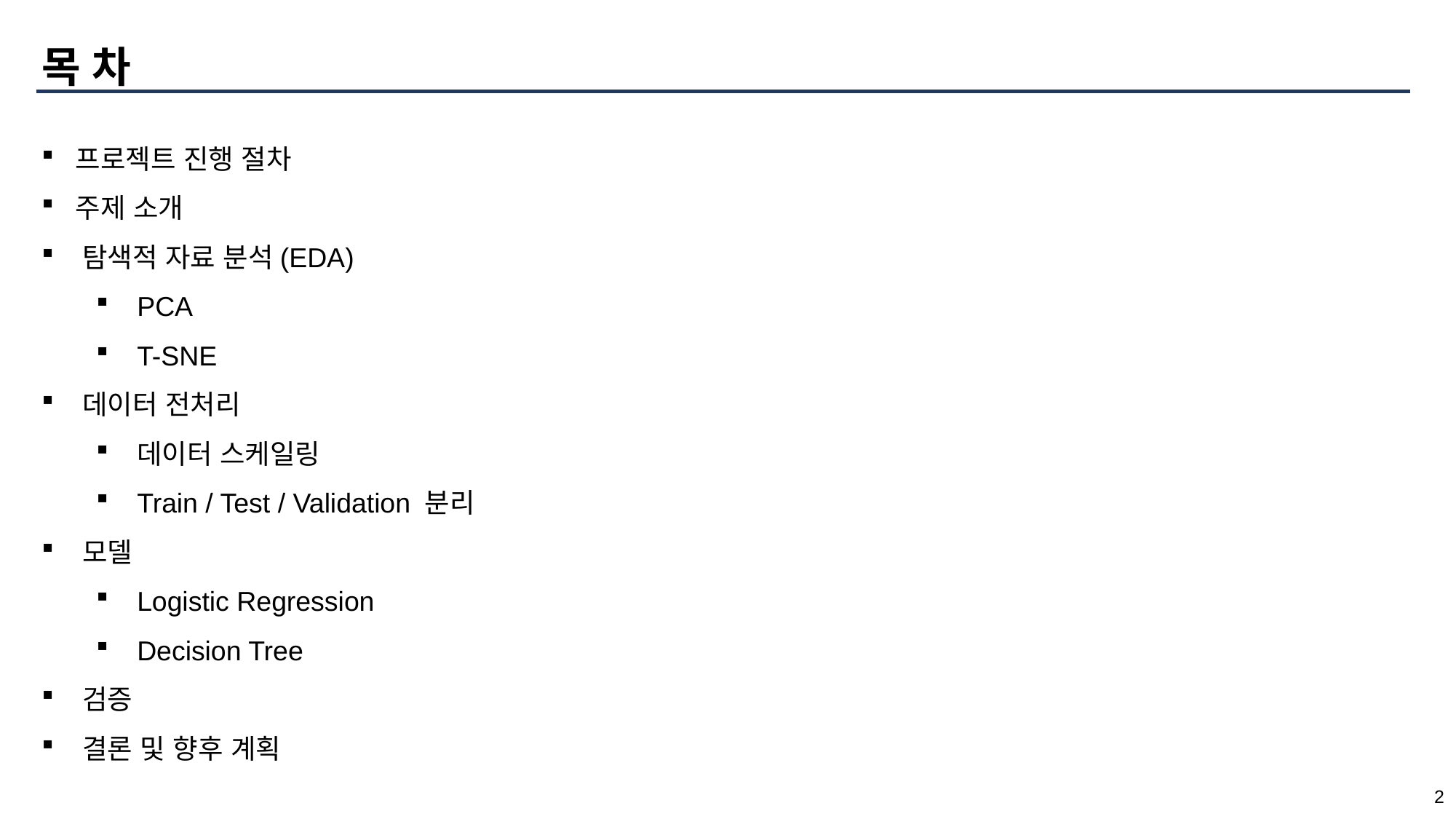

목 차
프로젝트 진행 절차
주제 소개
탐색적 자료 분석(EDA)
PCA
T-SNE
데이터 전처리
데이터 스케일링
Train / Test / Validation 분리
모델
Logistic Regression
Decision Tree
검증
결론 및 향후 계획
data

2